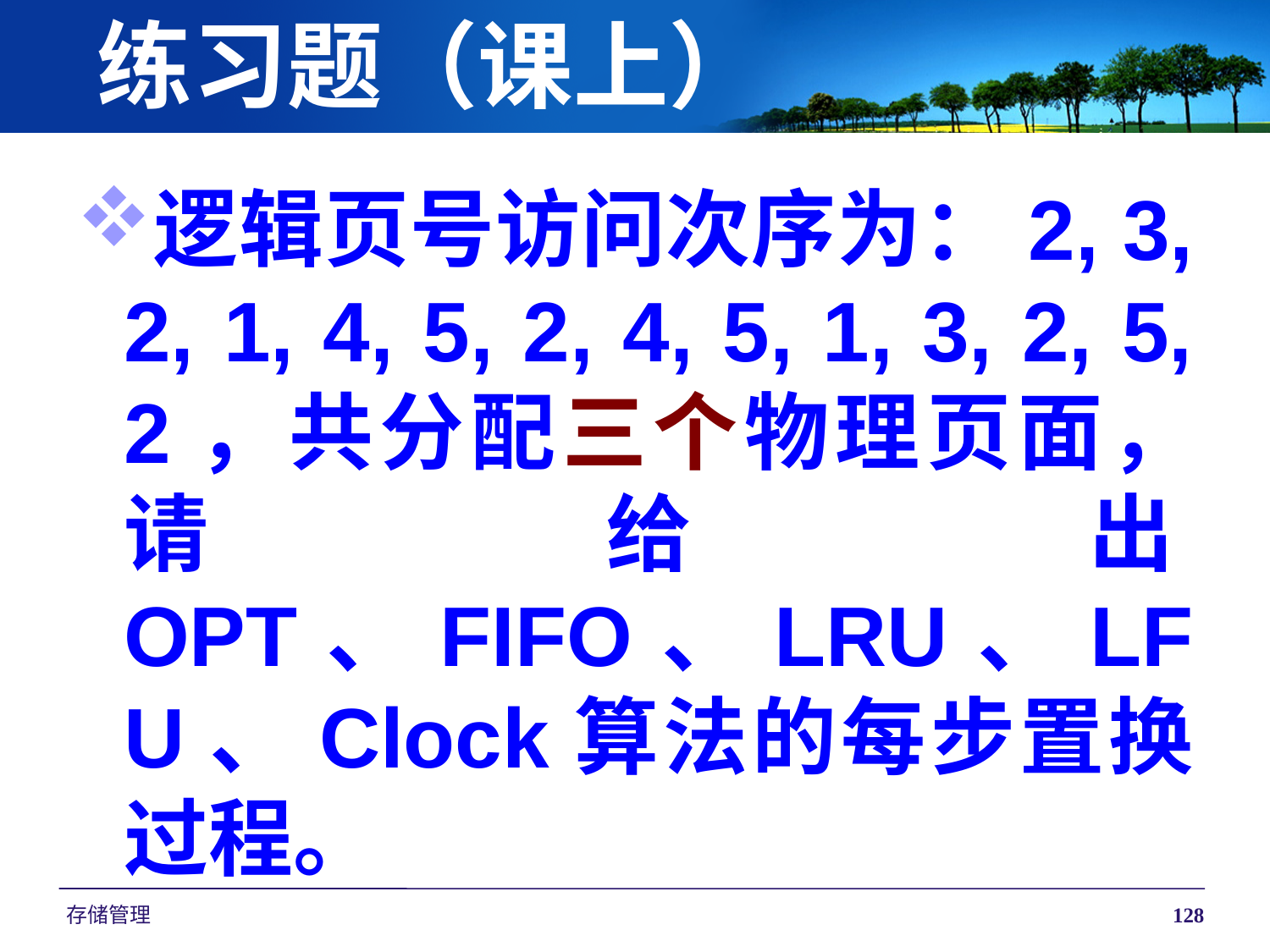

# 练习题（课上）
逻辑页号访问次序为：2, 3, 2, 1, 4, 5, 2, 4, 5, 1, 3, 2, 5, 2，共分配三个物理页面，请给出OPT、FIFO、LRU、LFU、Clock算法的每步置换过程。
存储管理
128